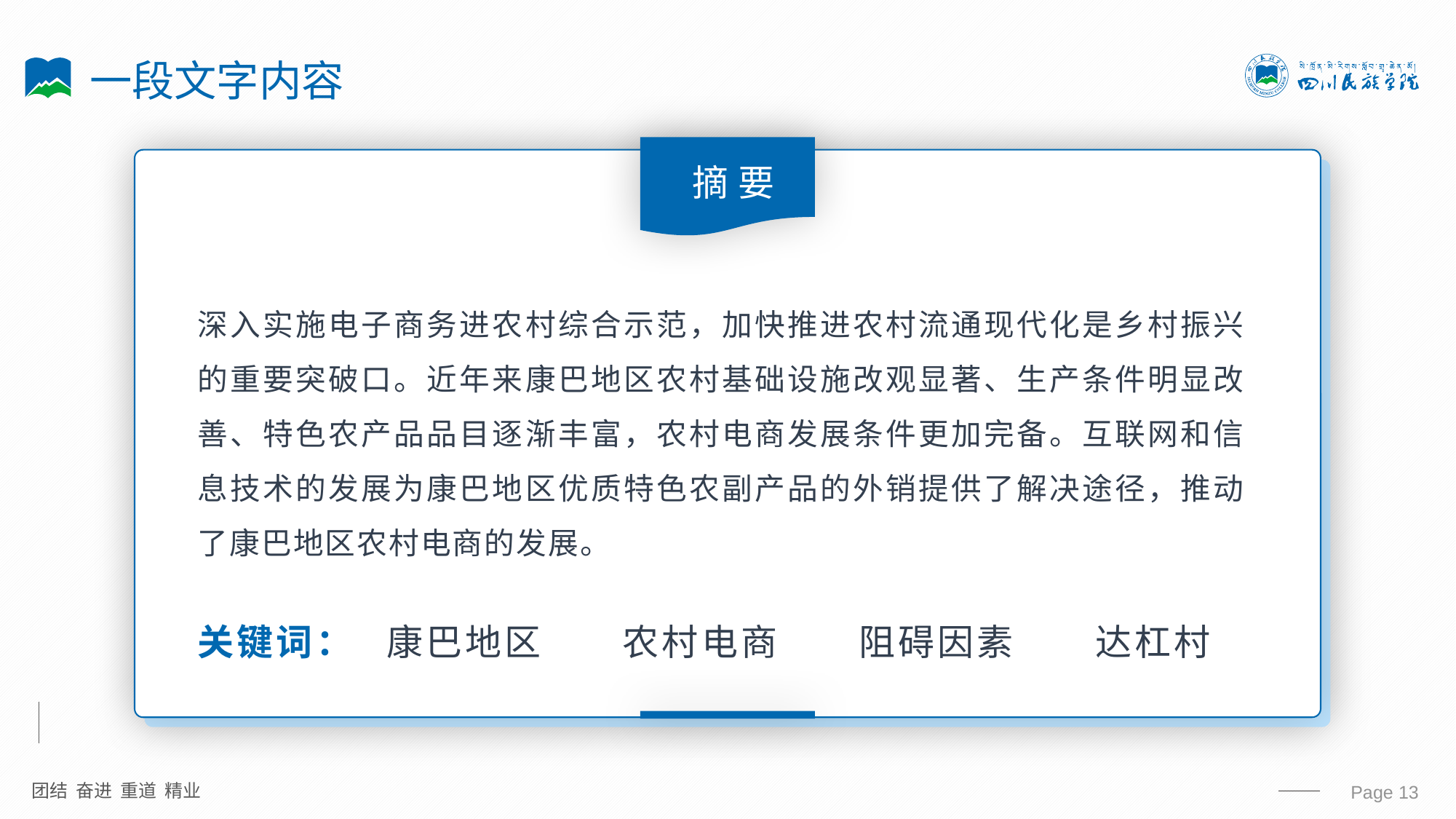

# 一段文字内容

摘要

深入实施电子商务进农村综合示范，加快推进农村流通现代化是乡村振兴的重要突破口。近年来康巴地区农村基础设施改观显著、生产条件明显改善、特色农产品品目逐渐丰富，农村电商发展条件更加完备。互联网和信息技术的发展为康巴地区优质特色农副产品的外销提供了解决途径，推动了康巴地区农村电商的发展。
关键词：
康巴地区
农村电商
阻碍因素
达杠村

  Page 13